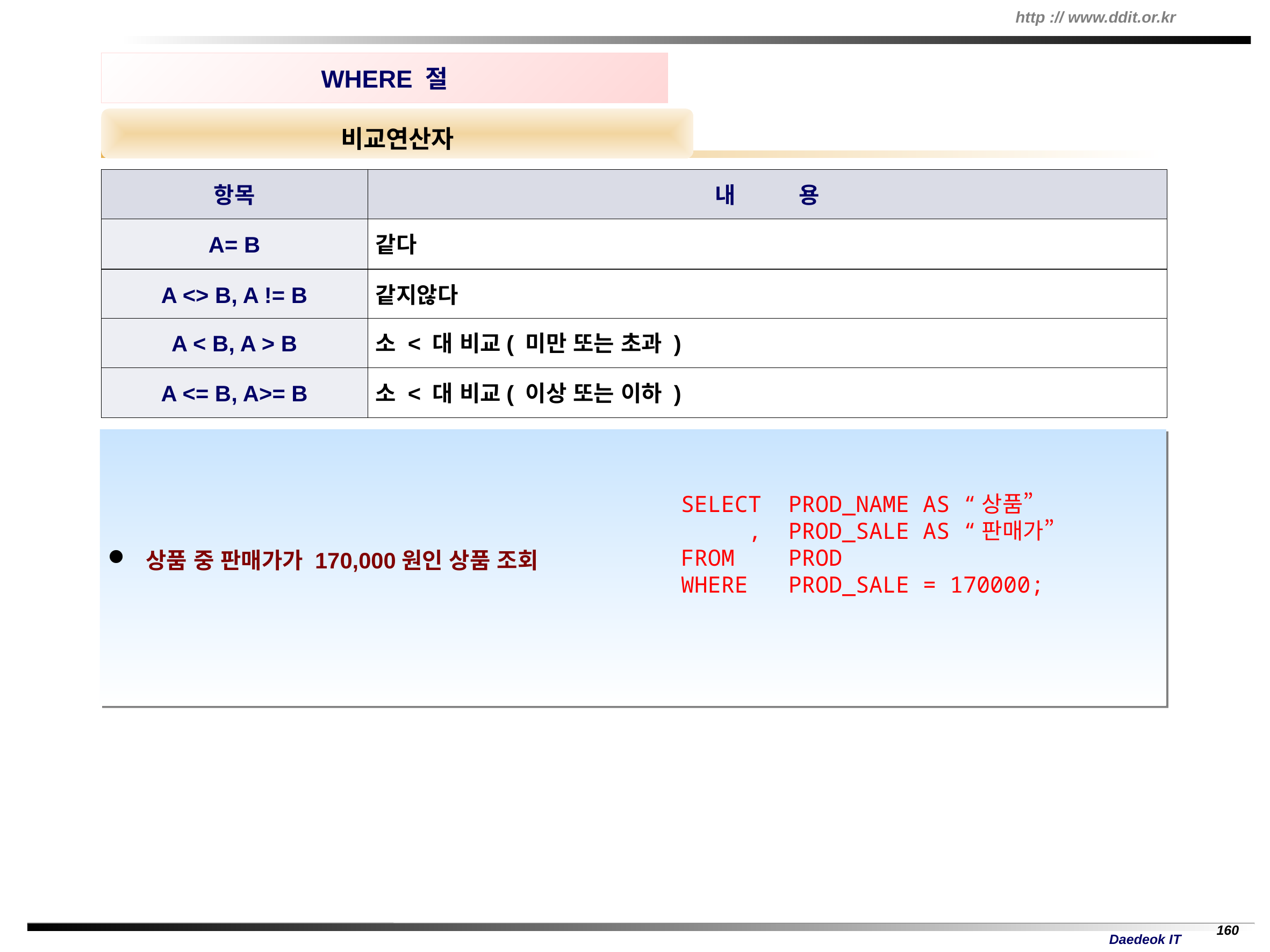

WHERE 절
비교연산자

항목
내          용
A= B
같다
A <> B, A != B
같지않다
A < B, A > B
소 < 대 비교( 미만 또는 초과 )
A <= B, A>= B
소 < 대 비교( 이상 또는 이하 )
  상품 중 판매가가 170,000원인 상품 조회

SELECT  PROD_NAME AS “상품”
     ,  PROD_SALE AS “판매가”
FROM    PROD
WHERE   PROD_SALE = 170000;